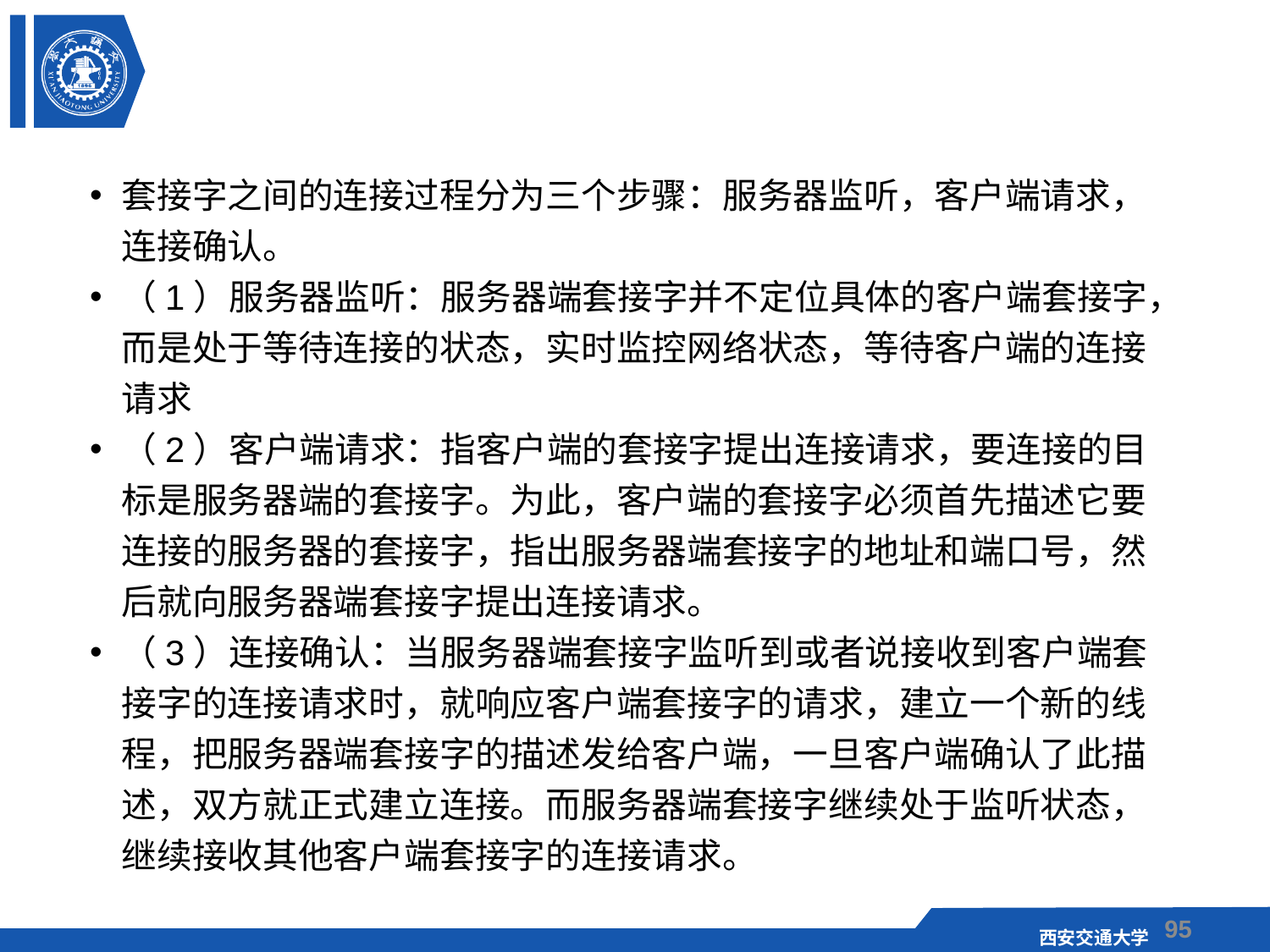

#
套接字之间的连接过程分为三个步骤：服务器监听，客户端请求，连接确认。
（1）服务器监听：服务器端套接字并不定位具体的客户端套接字，而是处于等待连接的状态，实时监控网络状态，等待客户端的连接请求
（2）客户端请求：指客户端的套接字提出连接请求，要连接的目标是服务器端的套接字。为此，客户端的套接字必须首先描述它要连接的服务器的套接字，指出服务器端套接字的地址和端口号，然后就向服务器端套接字提出连接请求。
（3）连接确认：当服务器端套接字监听到或者说接收到客户端套接字的连接请求时，就响应客户端套接字的请求，建立一个新的线程，把服务器端套接字的描述发给客户端，一旦客户端确认了此描述，双方就正式建立连接。而服务器端套接字继续处于监听状态，继续接收其他客户端套接字的连接请求。

95